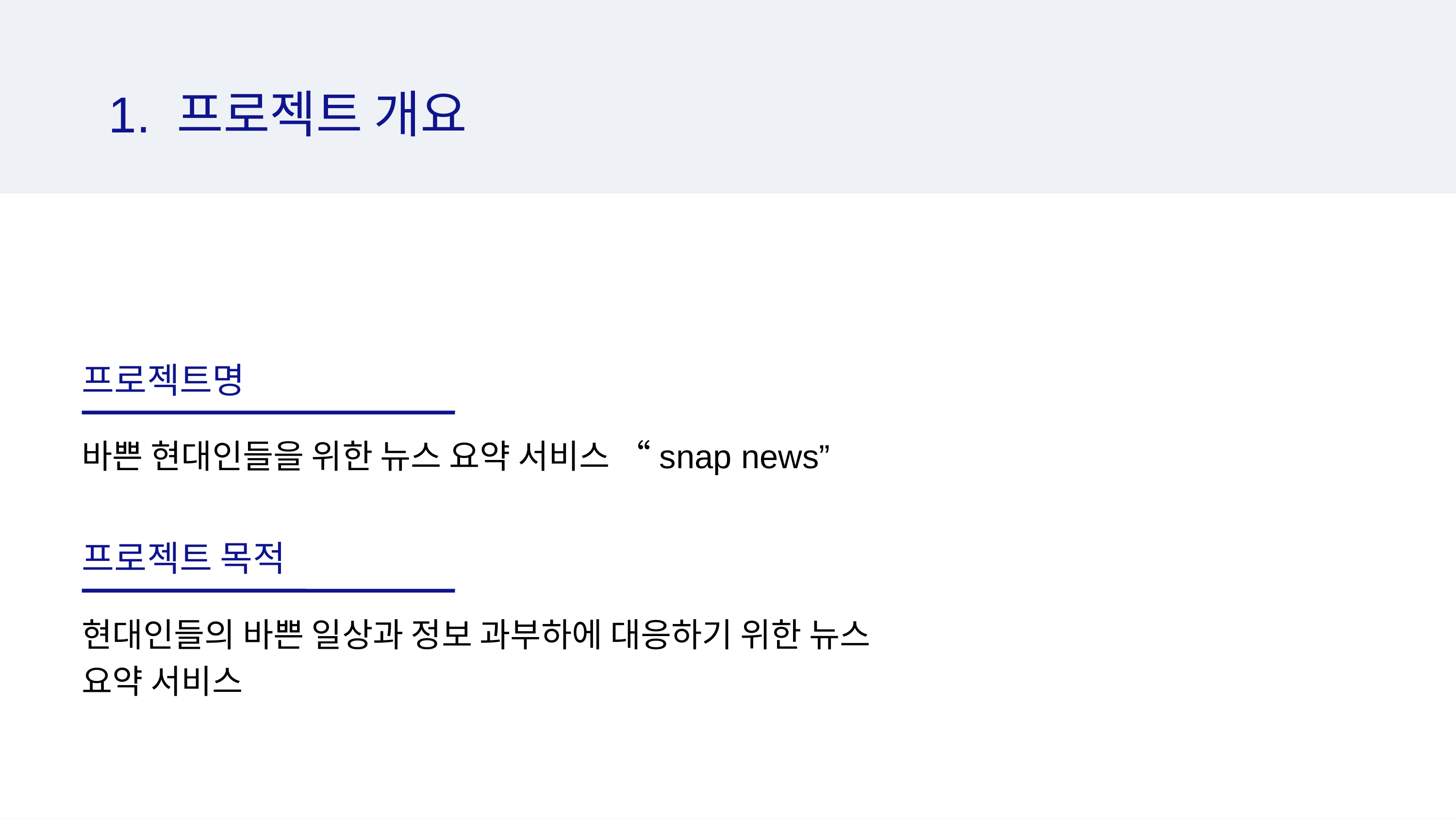

1. 프로젝트 개요

프로젝트명

바쁜 현대인들을 위한 뉴스 요약 서비스 “snap news”
프로젝트 목적

현대인들의 바쁜 일상과 정보 과부하에 대응하기 위한 뉴스 요약 서비스